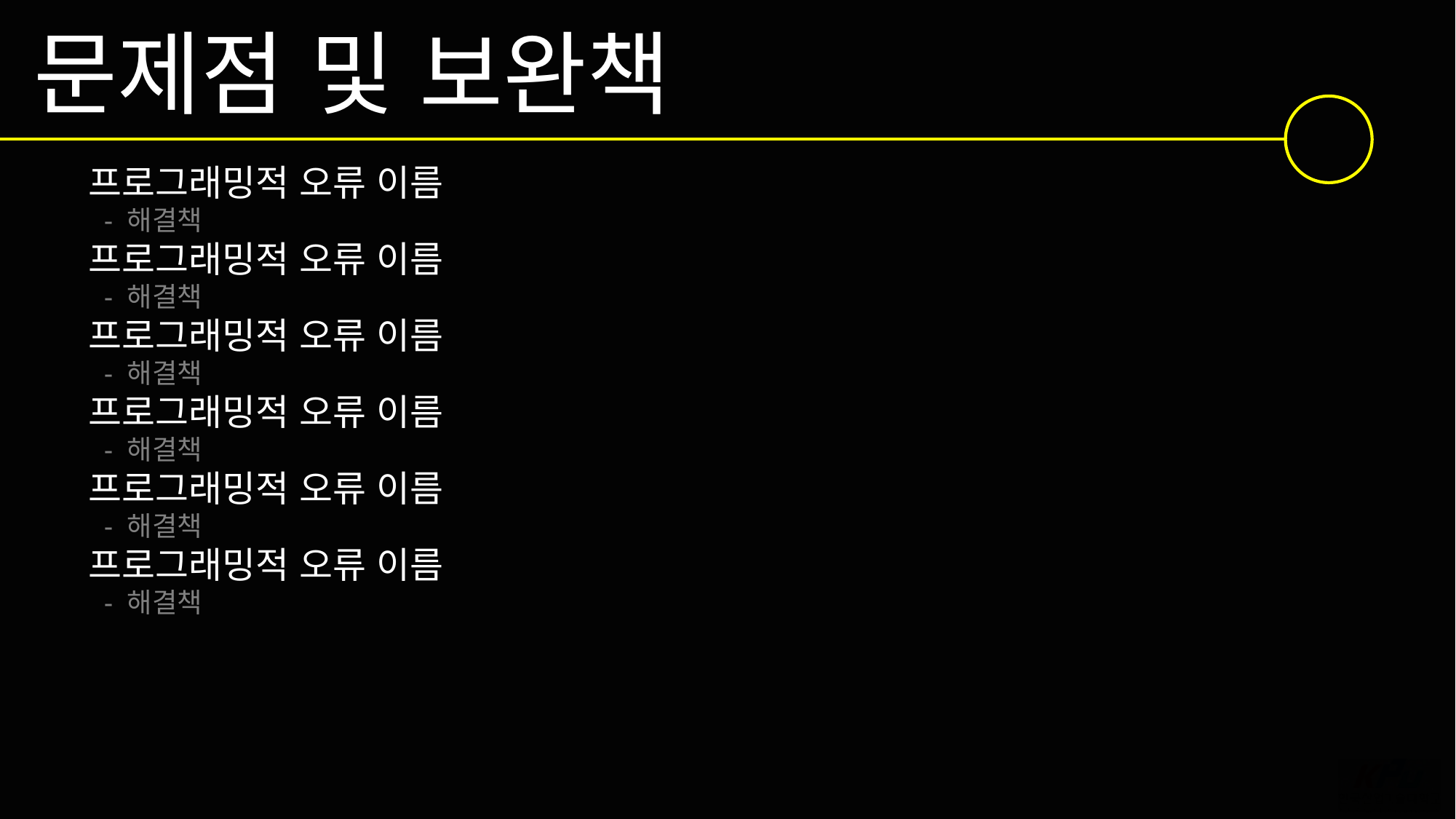

문제점 및 보완책

프로그래밍적 오류 이름
  - 해결책
프로그래밍적 오류 이름
  - 해결책
프로그래밍적 오류 이름
  - 해결책
프로그래밍적 오류 이름
  - 해결책
프로그래밍적 오류 이름
  - 해결책
프로그래밍적 오류 이름
  - 해결책